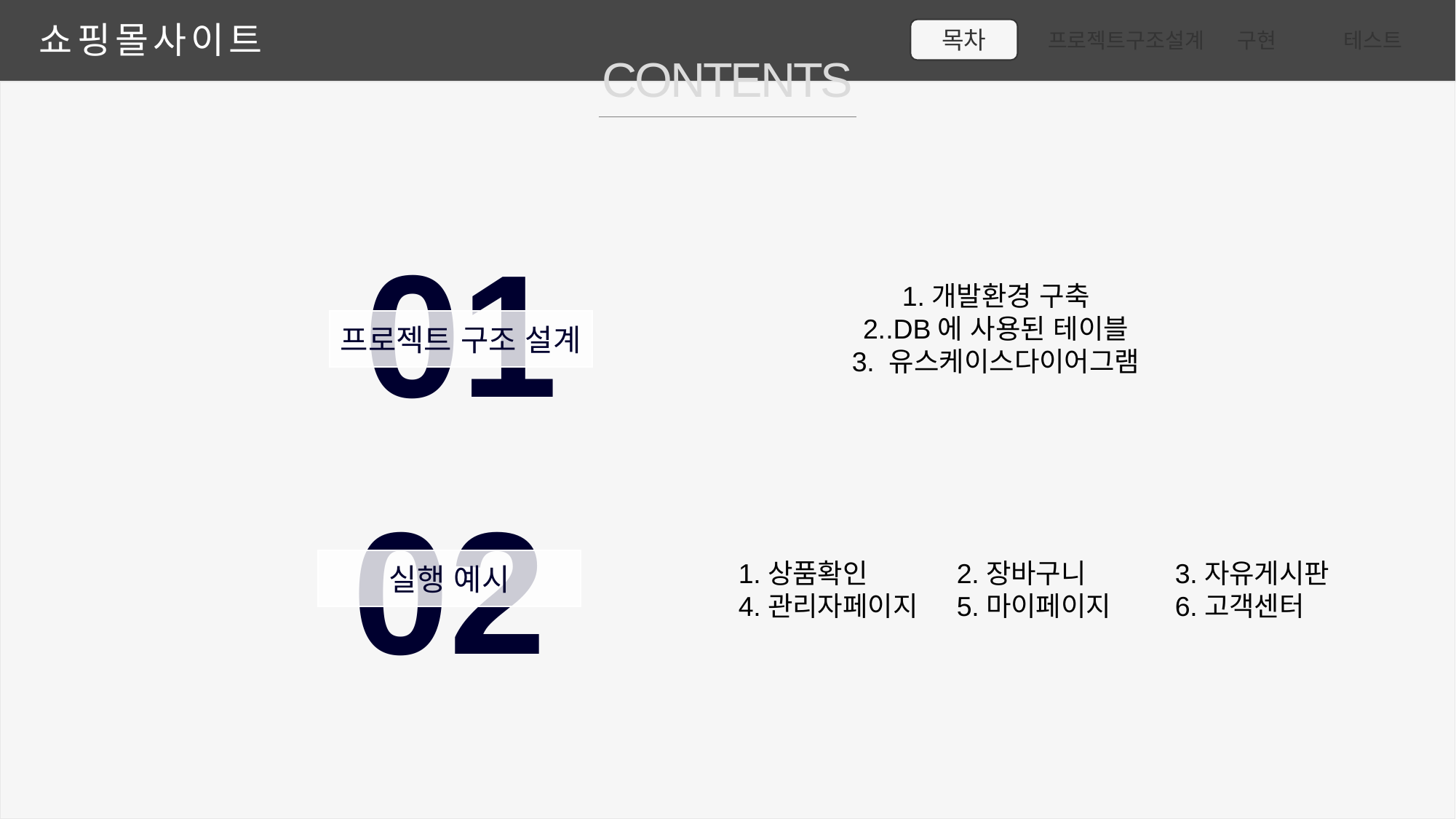

쇼핑몰사이트
목차
구현
프로젝트구조설계
테스트
CONTENTS
01
1.개발환경 구축
2..DB에 사용된 테이블
3. 유스케이스다이어그램
프로젝트 구조 설계
02
실행 예시
1.상품확인  	2.장바구니	3.자유게시판
4.관리자페이지 	5.마이페이지 	6.고객센터